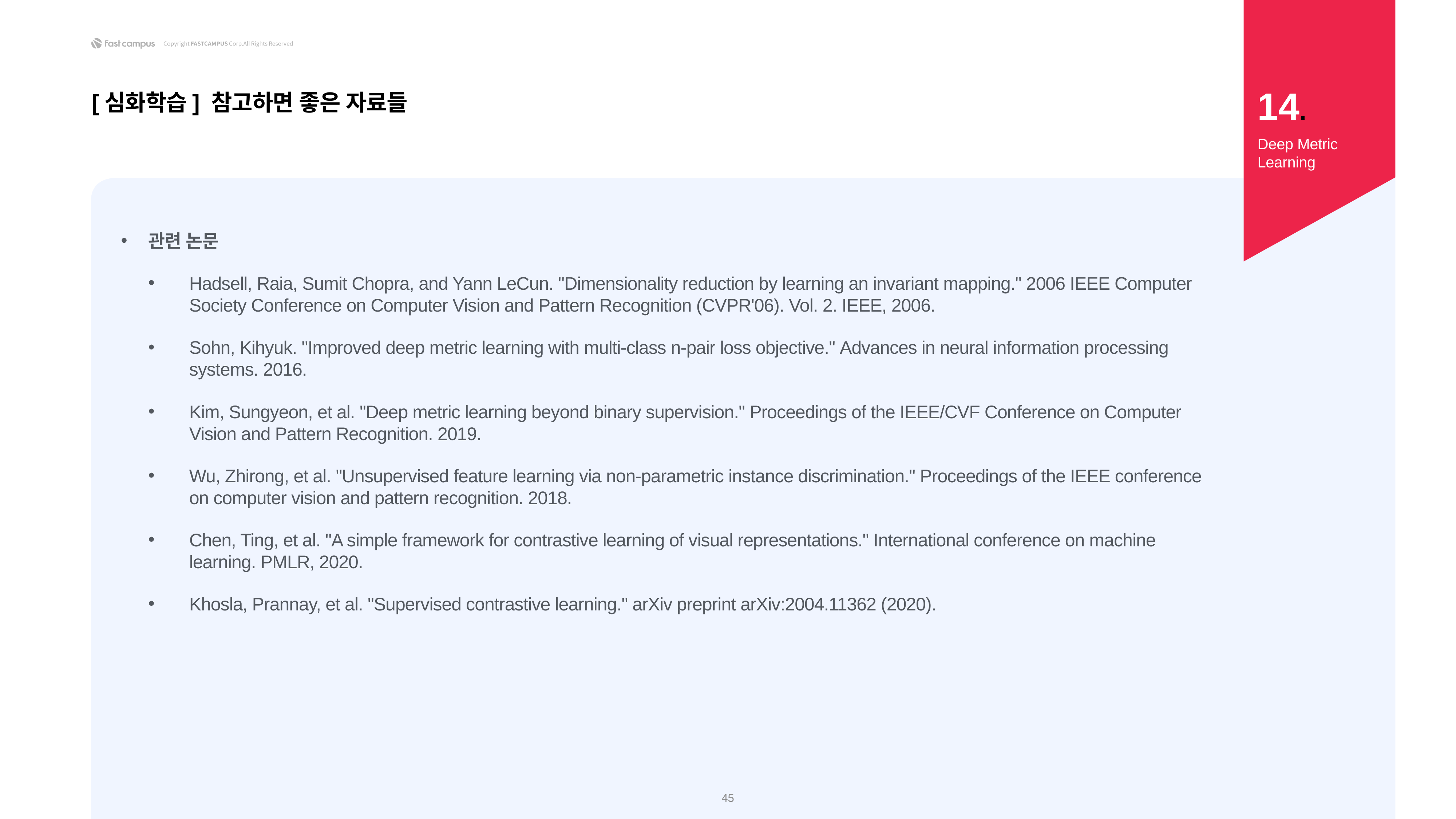

14.
[심화학습] 참고하면 좋은 자료들
Deep Metric Learning

관련 논문
Hadsell, Raia, Sumit Chopra, and Yann LeCun. "Dimensionality reduction by learning an invariant mapping." 2006 IEEE Computer Society Conference on Computer Vision and Pattern Recognition (CVPR'06). Vol. 2. IEEE, 2006.
Sohn, Kihyuk. "Improved deep metric learning with multi-class n-pair loss objective." Advances in neural information processing systems. 2016.
Kim, Sungyeon, et al. "Deep metric learning beyond binary supervision." Proceedings of the IEEE/CVF Conference on Computer Vision and Pattern Recognition. 2019.
Wu, Zhirong, et al. "Unsupervised feature learning via non-parametric instance discrimination." Proceedings of the IEEE conference on computer vision and pattern recognition. 2018.
Chen, Ting, et al. "A simple framework for contrastive learning of visual representations." International conference on machine learning. PMLR, 2020.
Khosla, Prannay, et al. "Supervised contrastive learning." arXiv preprint arXiv:2004.11362 (2020).
45